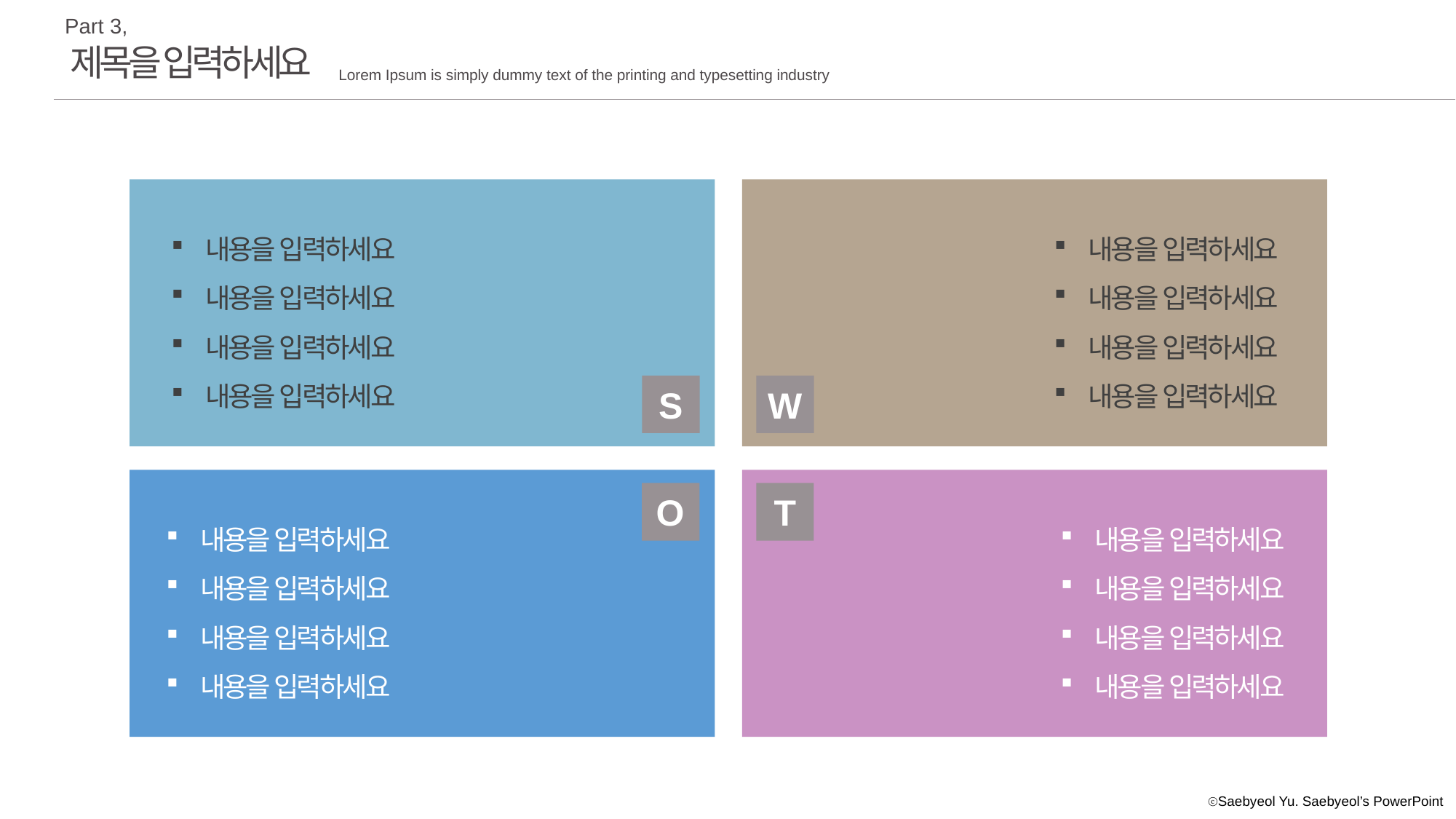

Part 3,
제목을 입력하세요
Lorem Ipsum is simply dummy text of the printing and typesetting industry

내용을 입력하세요
내용을 입력하세요
내용을 입력하세요
내용을 입력하세요
내용을 입력하세요
내용을 입력하세요
내용을 입력하세요
내용을 입력하세요

S
W

T
O
내용을 입력하세요
내용을 입력하세요
내용을 입력하세요
내용을 입력하세요
내용을 입력하세요
내용을 입력하세요
내용을 입력하세요
내용을 입력하세요